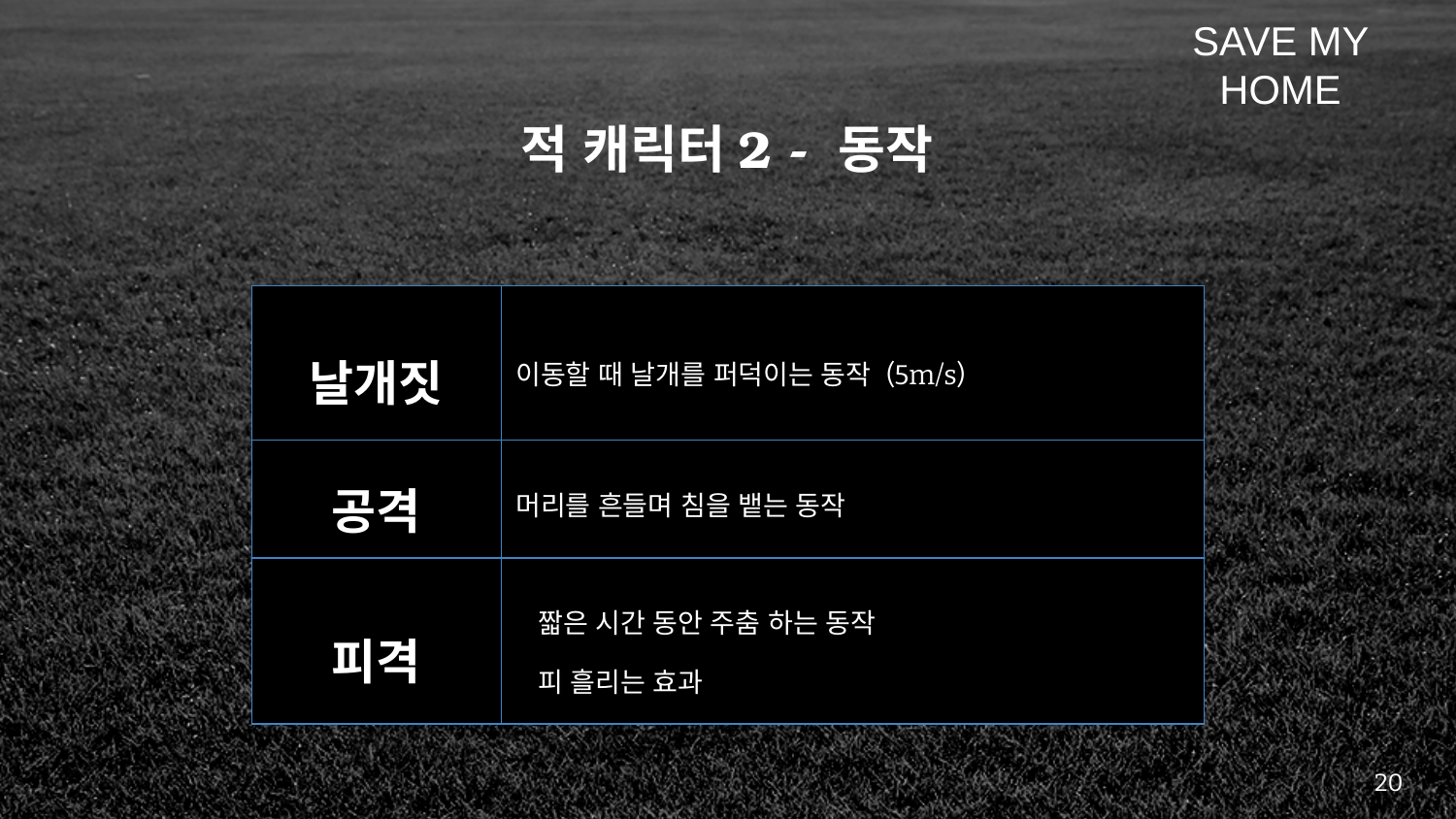

# 적 캐릭터2 - 동작
| 날개짓 | 이동할 때 날개를 퍼덕이는 동작 (5m/s) |
| --- | --- |
| 공격 | 머리를 흔들며 침을 뱉는 동작 |
| 피격 | 짧은 시간 동안 주춤 하는 동작 피 흘리는 효과 |